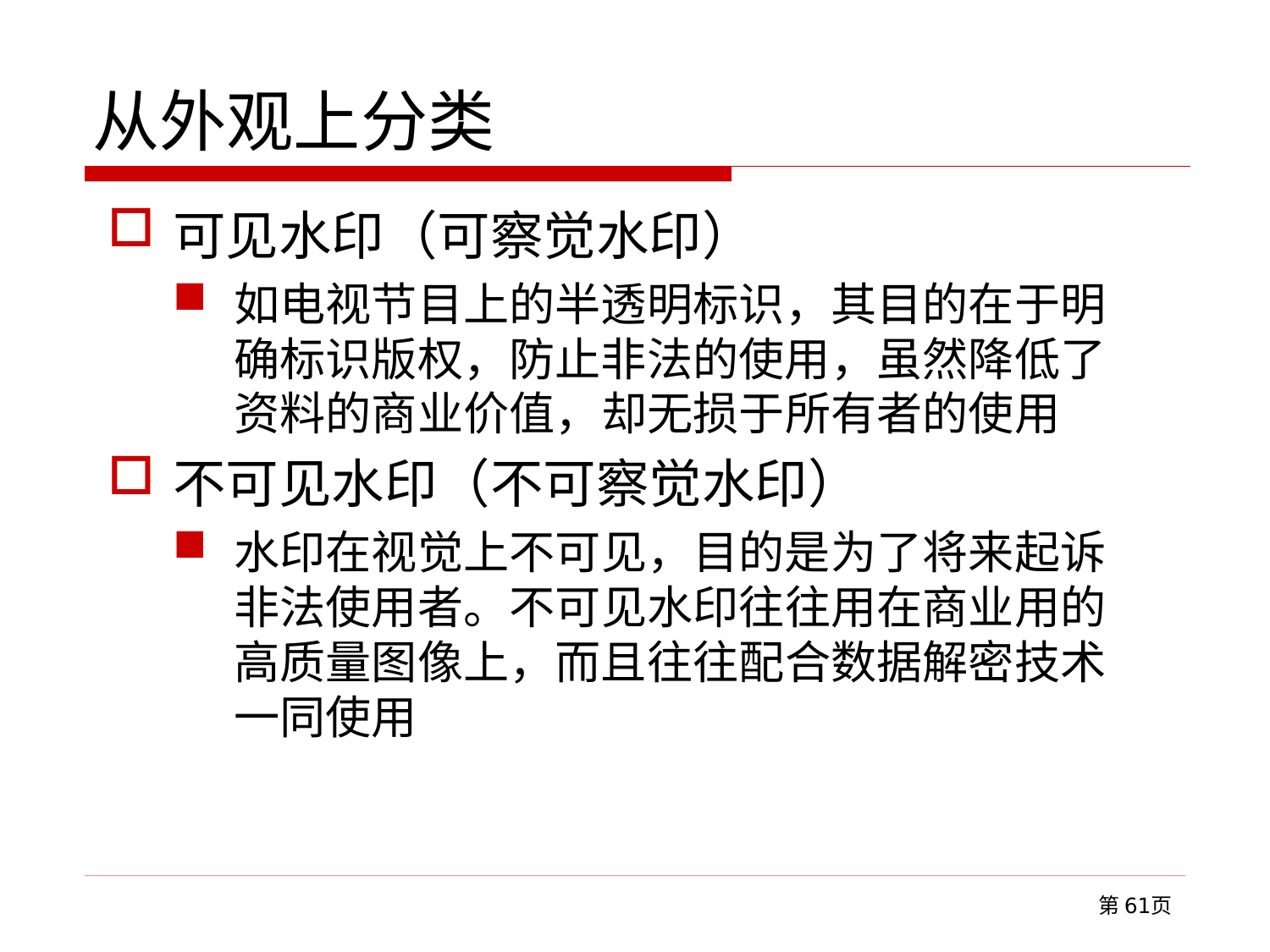

# 从外观上分类
可见水印（可察觉水印）
如电视节目上的半透明标识，其目的在于明确标识版权，防止非法的使用，虽然降低了资料的商业价值，却无损于所有者的使用
不可见水印（不可察觉水印）
水印在视觉上不可见，目的是为了将来起诉非法使用者。不可见水印往往用在商业用的高质量图像上，而且往往配合数据解密技术一同使用
61